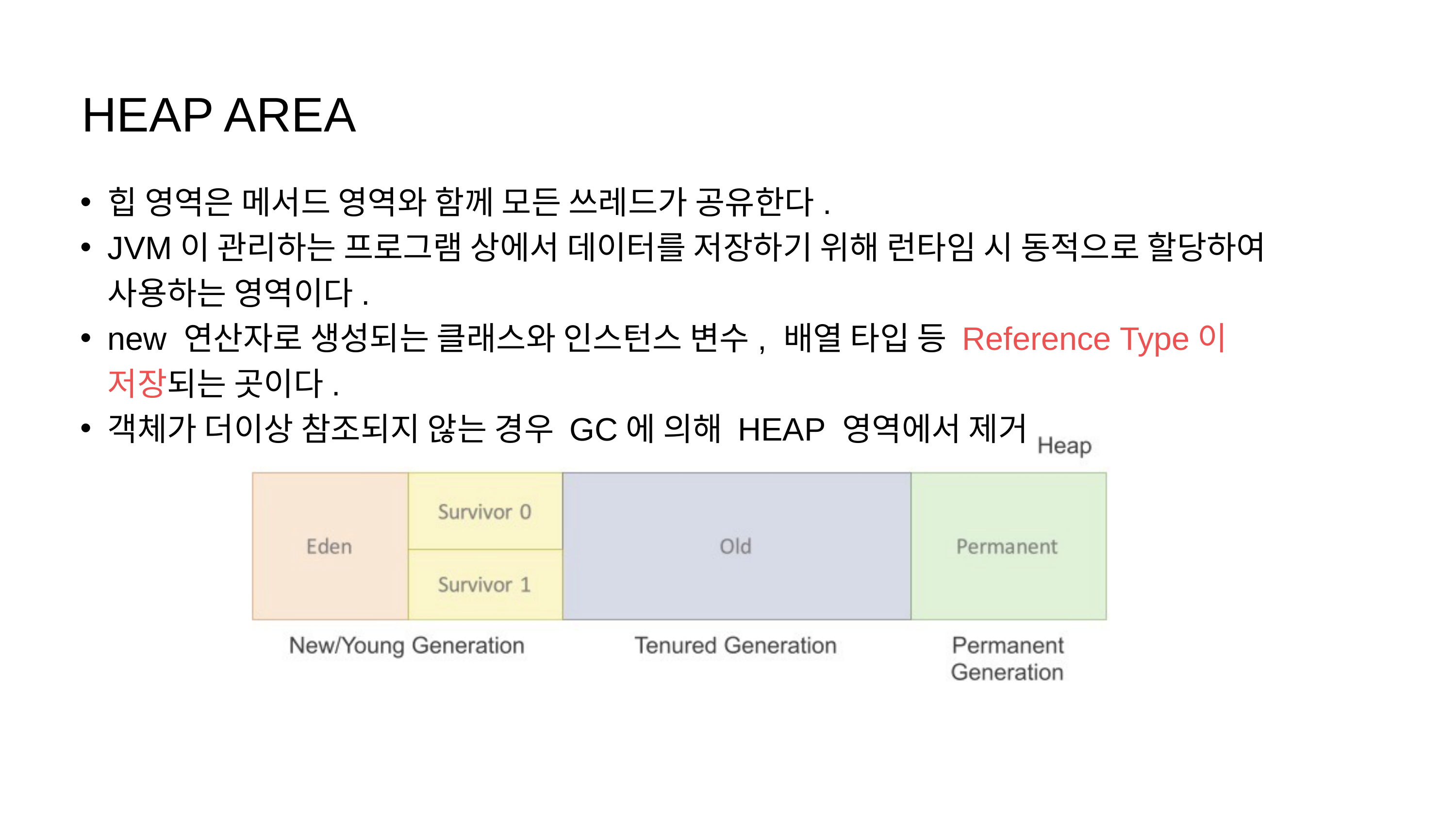

HEAP AREA
힙 영역은 메서드 영역와 함께 모든 쓰레드가 공유한다.
JVM이 관리하는 프로그램 상에서 데이터를 저장하기 위해 런타임 시 동적으로 할당하여 사용하는 영역이다.
new 연산자로 생성되는 클래스와 인스턴스 변수, 배열 타입 등 Reference Type이 저장되는 곳이다.
객체가 더이상 참조되지 않는 경우 GC에 의해 HEAP 영역에서 제거